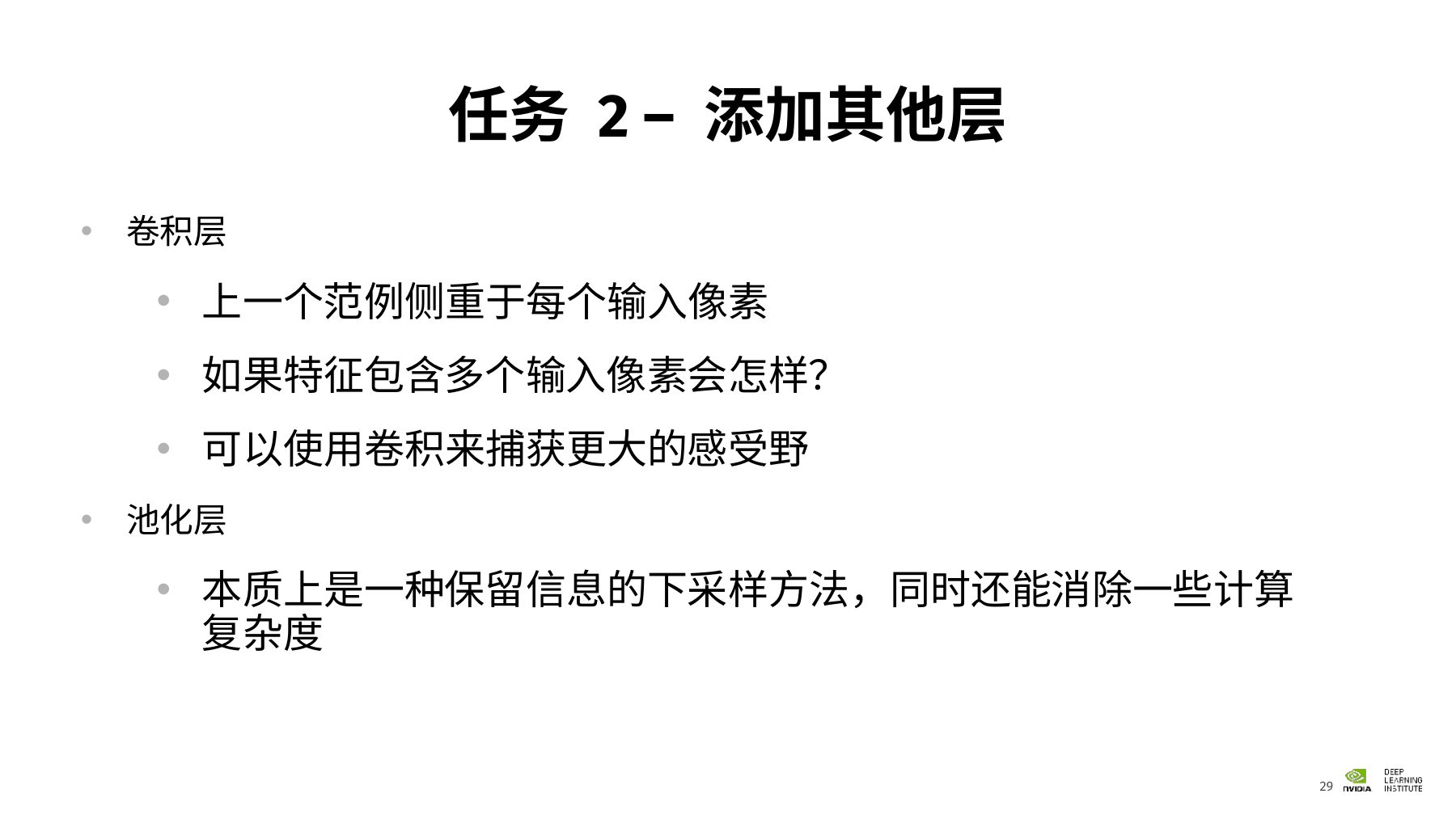

# 任务 2 – 添加其他层
卷积层
上一个范例侧重于每个输入像素
如果特征包含多个输入像素会怎样？
可以使用卷积来捕获更大的感受野
池化层
本质上是一种保留信息的下采样方法，同时还能消除一些计算复杂度